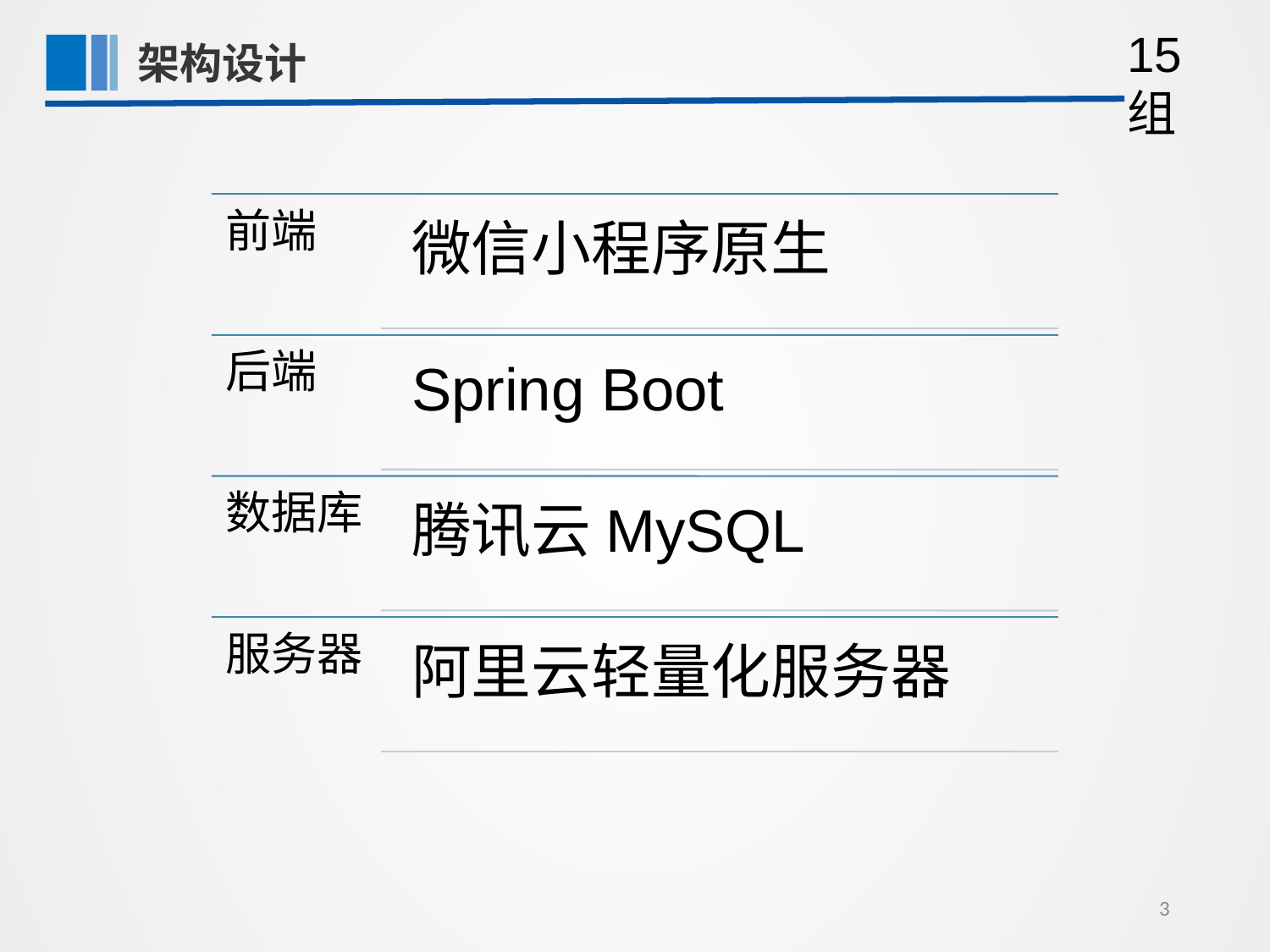

15组
架构设计

第一部分
前端
微信小程序原生
后端
Spring Boot
数据库
腾讯云MySQL
服务器
阿里云轻量化服务器
3